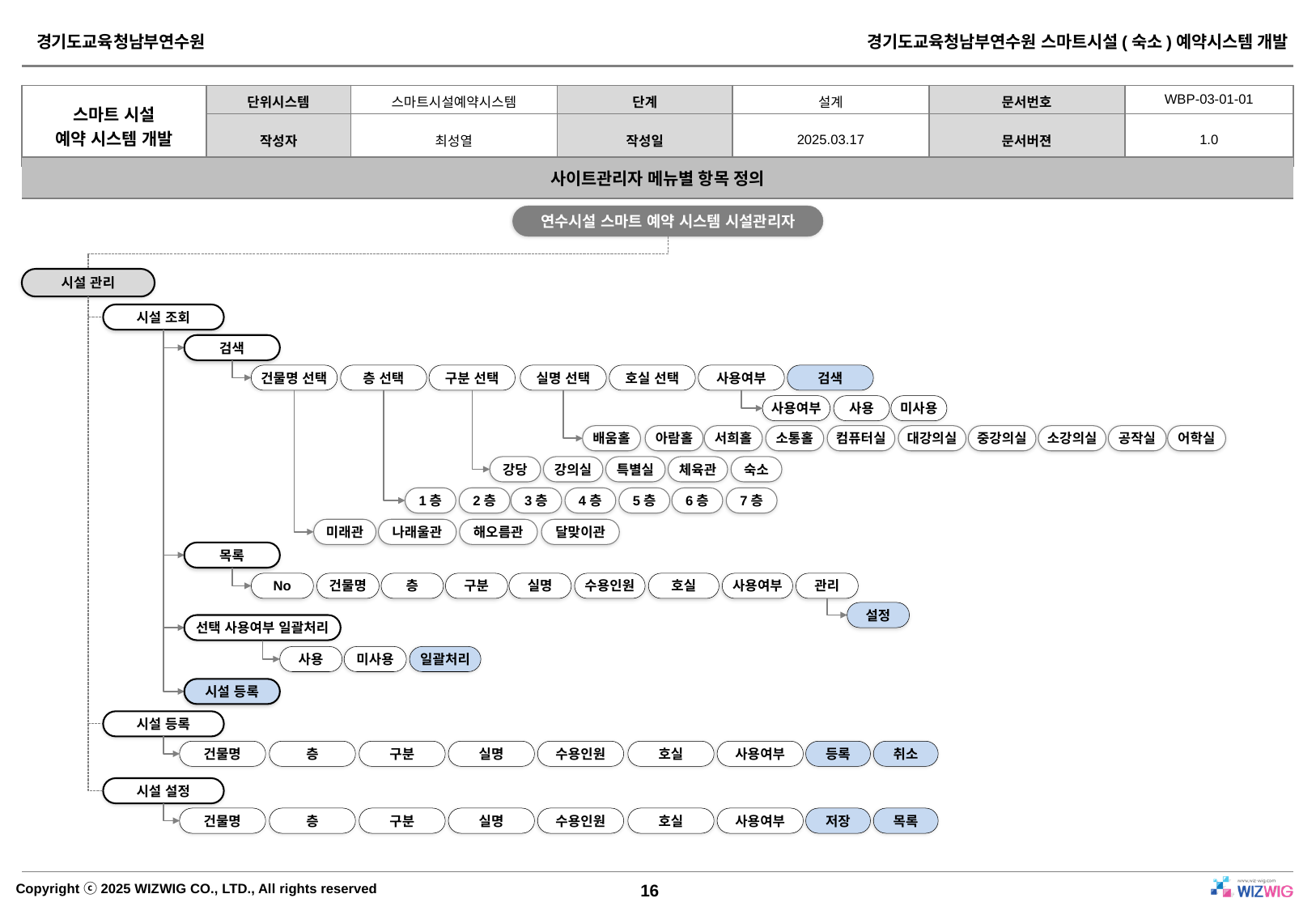

| 사이트관리자 메뉴별 항목 정의 |
| --- |
연수시설 스마트 예약 시스템 시설관리자
시설 관리
시설 조회
검색
건물명 선택
층 선택
구분 선택
실명 선택
호실 선택
사용여부
검색
사용여부
사용
미사용
배움홀
아람홀
서희홀
소통홀
컴퓨터실
대강의실
중강의실
소강의실
공작실
어학실
강당
강의실
특별실
체육관
숙소
1층
2층
3층
4층
5층
6층
7층
미래관
나래울관
해오름관
달맞이관
목록
No
건물명
층
구분
실명
수용인원
호실
사용여부
관리
설정
선택 사용여부 일괄처리
사용
미사용
일괄처리
시설 등록
시설 등록
건물명
층
구분
실명
수용인원
호실
사용여부
등록
취소
시설 설정
건물명
층
구분
실명
수용인원
호실
사용여부
저장
목록